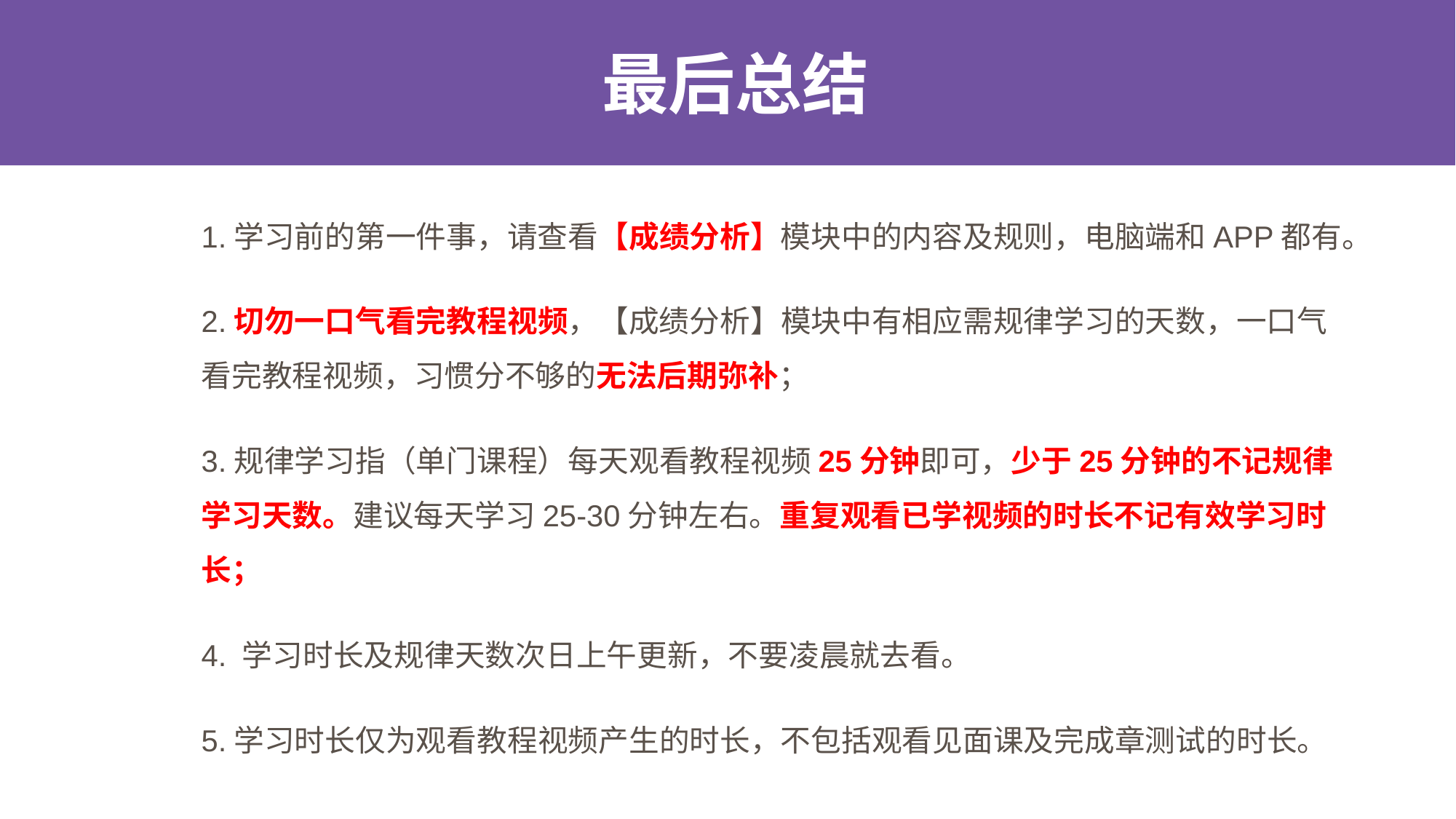

最后总结
1.学习前的第一件事，请查看【成绩分析】模块中的内容及规则，电脑端和APP都有。
2.切勿一口气看完教程视频，【成绩分析】模块中有相应需规律学习的天数，一口气看完教程视频，习惯分不够的无法后期弥补；
3.规律学习指（单门课程）每天观看教程视频25分钟即可，少于25分钟的不记规律学习天数。建议每天学习25-30分钟左右。重复观看已学视频的时长不记有效学习时长；
4. 学习时长及规律天数次日上午更新，不要凌晨就去看。
5.学习时长仅为观看教程视频产生的时长，不包括观看见面课及完成章测试的时长。